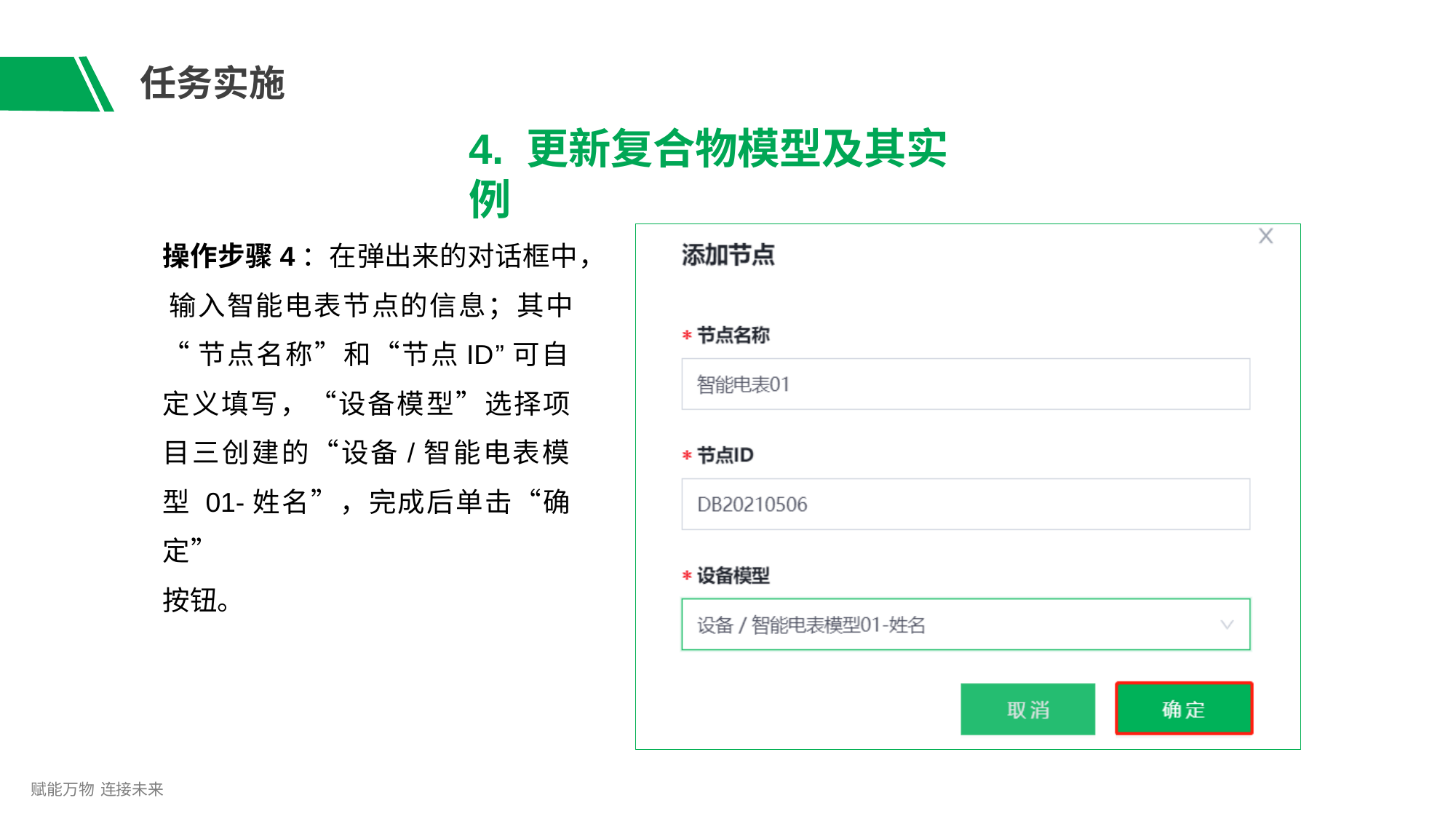

# 任务实施
4. 更新复合物模型及其实例
操作步骤4：在弹出来的对话框中， 输入智能电表节点的信息；其中
“节点名称”和“节点ID”可自 定义填写，“设备模型”选择项 目三创建的“设备/智能电表模型 01-姓名”，完成后单击“确定”
按钮。

赋能万物 连接未来